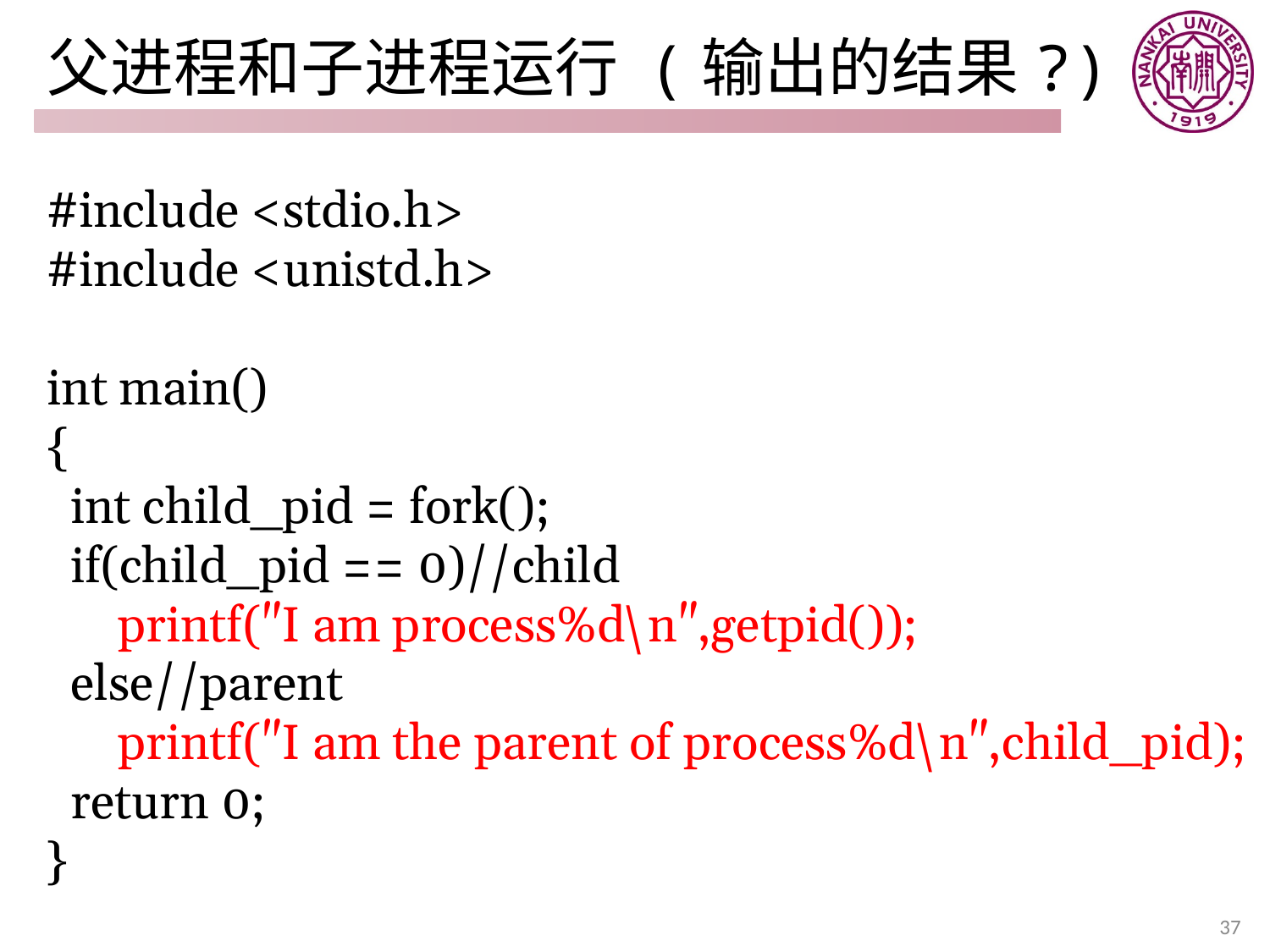

# 父进程和子进程运行 (输出的结果?)
#include <stdio.h>
#include <unistd.h>

int main()
{
  int child_pid = fork();
  if(child_pid == 0)//child
      printf("I am process%d\n",getpid());
  else//parent
      printf("I am the parent of process%d\n",child_pid);
  return 0;
}
37